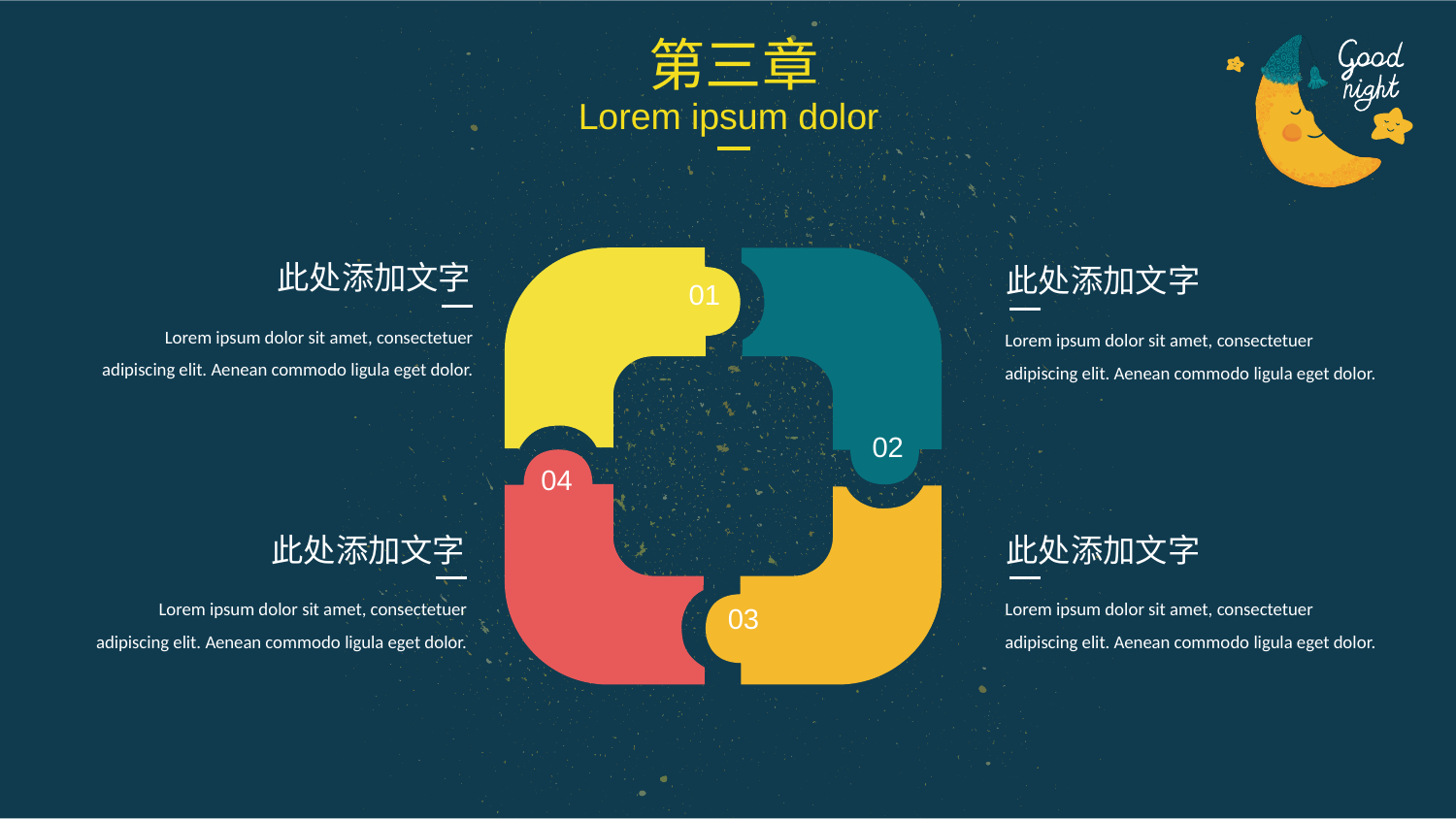

第三章
Lorem ipsum dolor

此处添加文字
此处添加文字

01
Lorem ipsum dolor sit amet, consectetuer adipiscing elit. Aenean commodo ligula eget dolor.
Lorem ipsum dolor sit amet, consectetuer adipiscing elit. Aenean commodo ligula eget dolor.
02
04

此处添加文字
此处添加文字
Lorem ipsum dolor sit amet, consectetuer adipiscing elit. Aenean commodo ligula eget dolor.
Lorem ipsum dolor sit amet, consectetuer adipiscing elit. Aenean commodo ligula eget dolor.
03